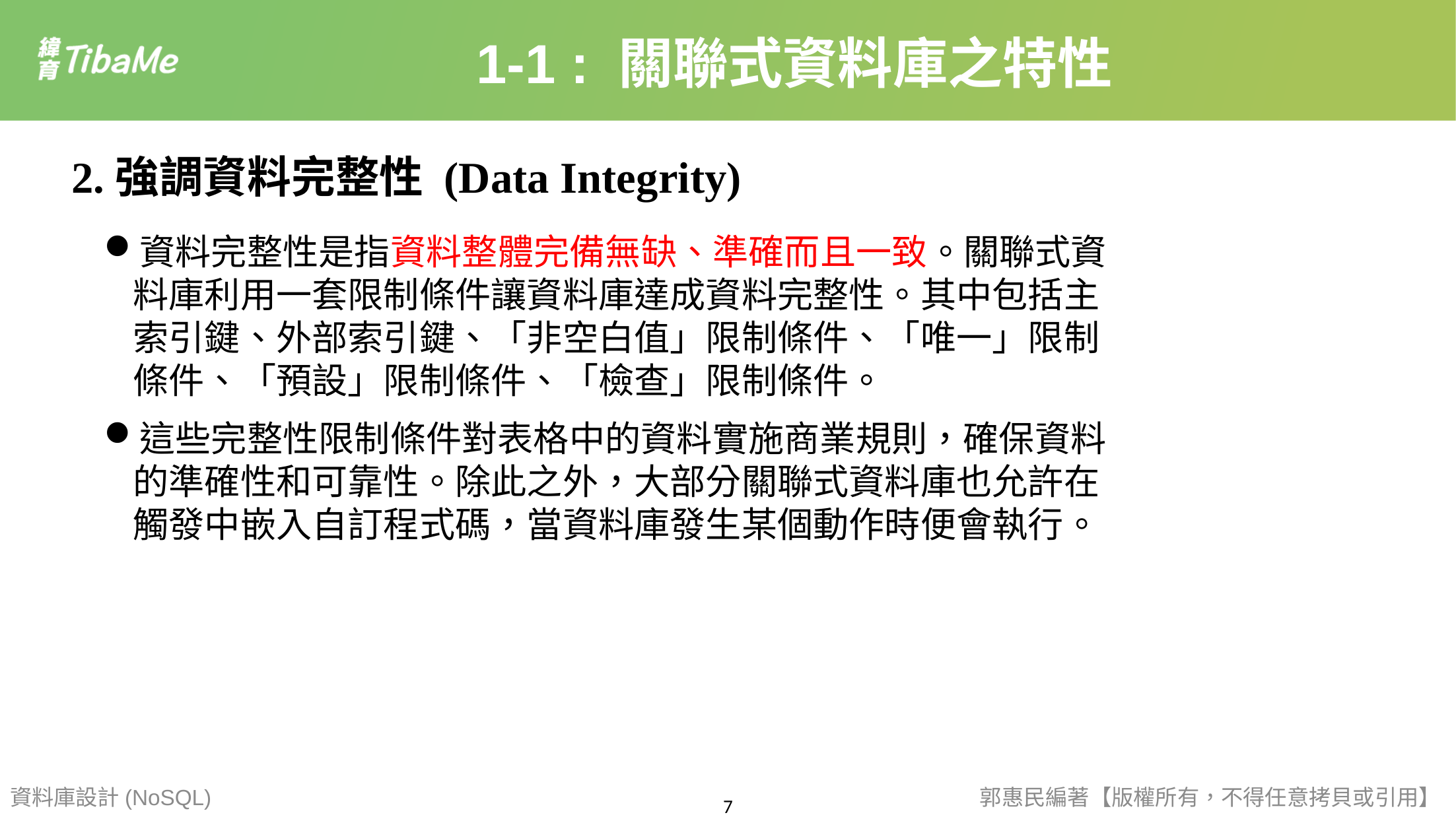

1-1 : 關聯式資料庫之特性

2.強調資料完整性 (Data Integrity)

資料完整性是指資料整體完備無缺、準確而且一致。關聯式資料庫利用一套限制條件讓資料庫達成資料完整性。其中包括主索引鍵、外部索引鍵、「非空白值」限制條件、「唯一」限制條件、「預設」限制條件、「檢查」限制條件。
這些完整性限制條件對表格中的資料實施商業規則，確保資料的準確性和可靠性。除此之外，大部分關聯式資料庫也允許在觸發中嵌入自訂程式碼，當資料庫發生某個動作時便會執行。

資料庫設計(NoSQL)
郭惠民編著【版權所有，不得任意拷貝或引用】